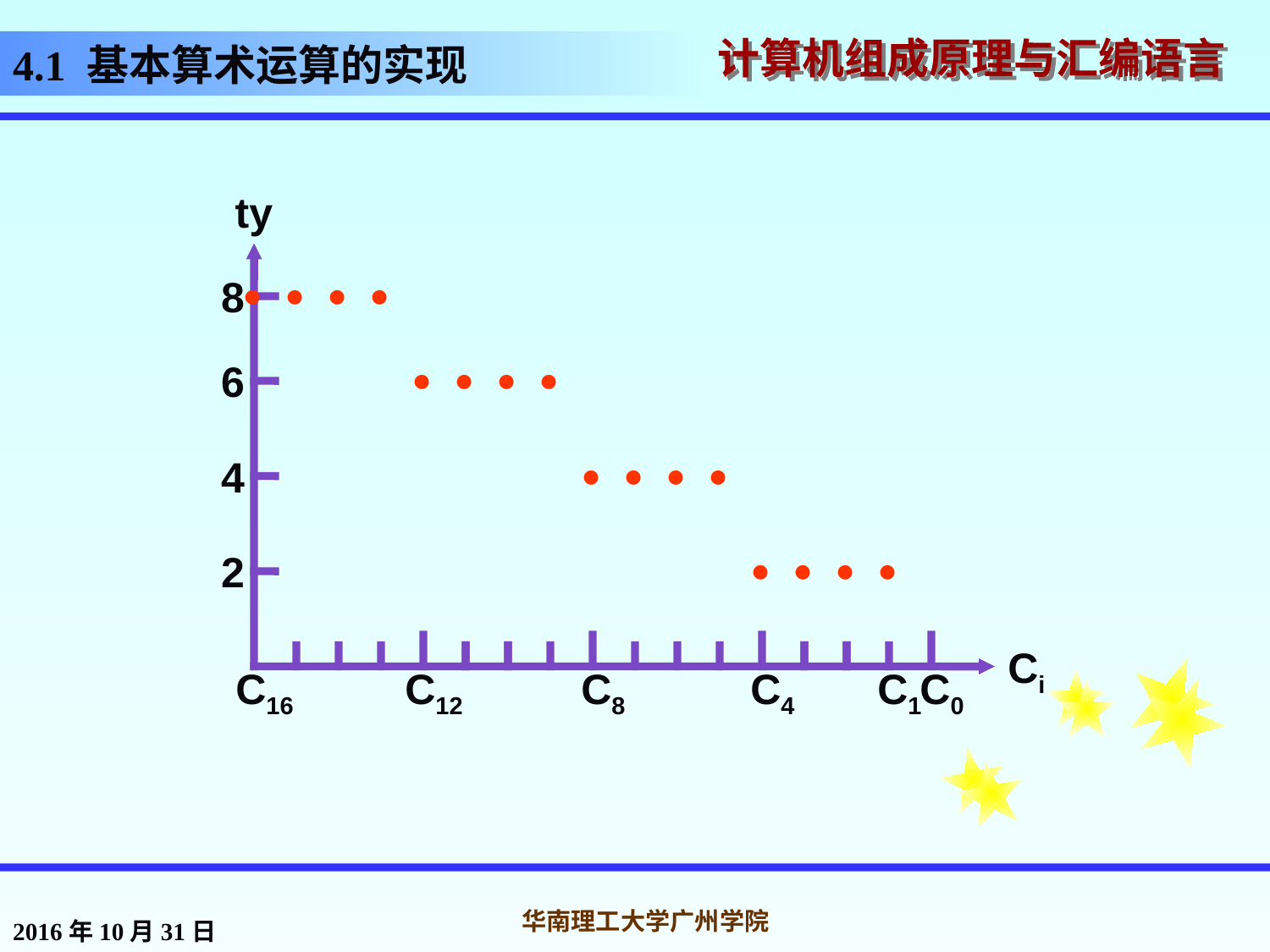

# 4.1 基本算术运算的实现
ty

6

4

2

Ci

C16
C12
C8
C4
C1
C0

8
•
•
•
•
•
•
•
•
•
•
•
•
•
•
•
•
2016年10月31日
华南理工大学广州学院